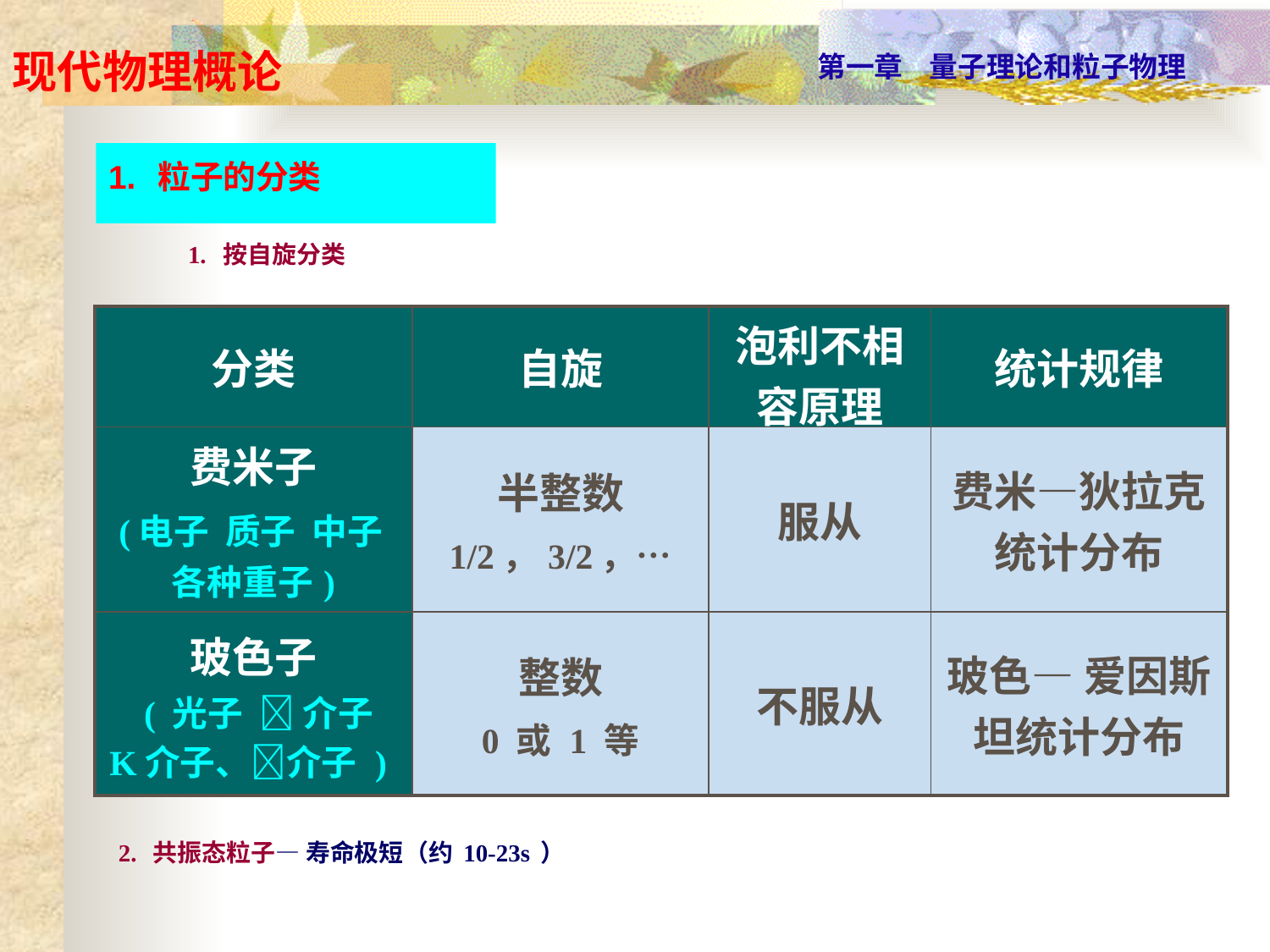

1. 粒子的分类
1. 按自旋分类
| 分类 | 自旋 | 泡利不相容原理 | 统计规律 |
| --- | --- | --- | --- |
| 费米子 (电子 质子 中子 各种重子) | 半整数 1/2，3/2，… | 服从 | 费米—狄拉克统计分布 |
| 玻色子 ( 光子 π 介子 K介子、η介子 ) | 整数 0 或 1 等 | 不服从 | 玻色— 爱因斯坦统计分布 |
2. 共振态粒子— 寿命极短（约10-23s）